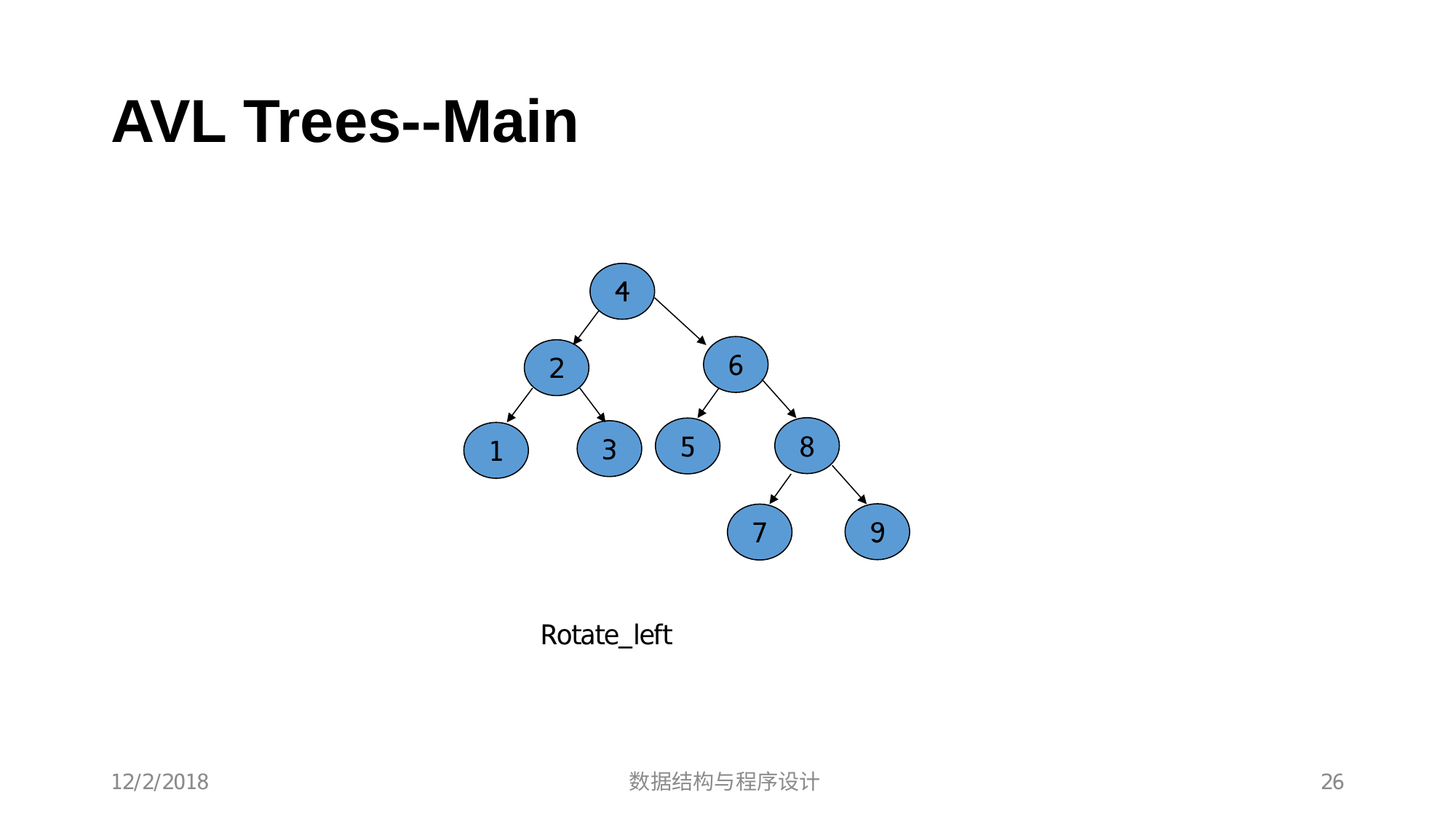

# AVL Trees--Main
4

6
2

8
5
3
1

9
7
Rotate_left
12/2/2018
数据结构与程序设计
26